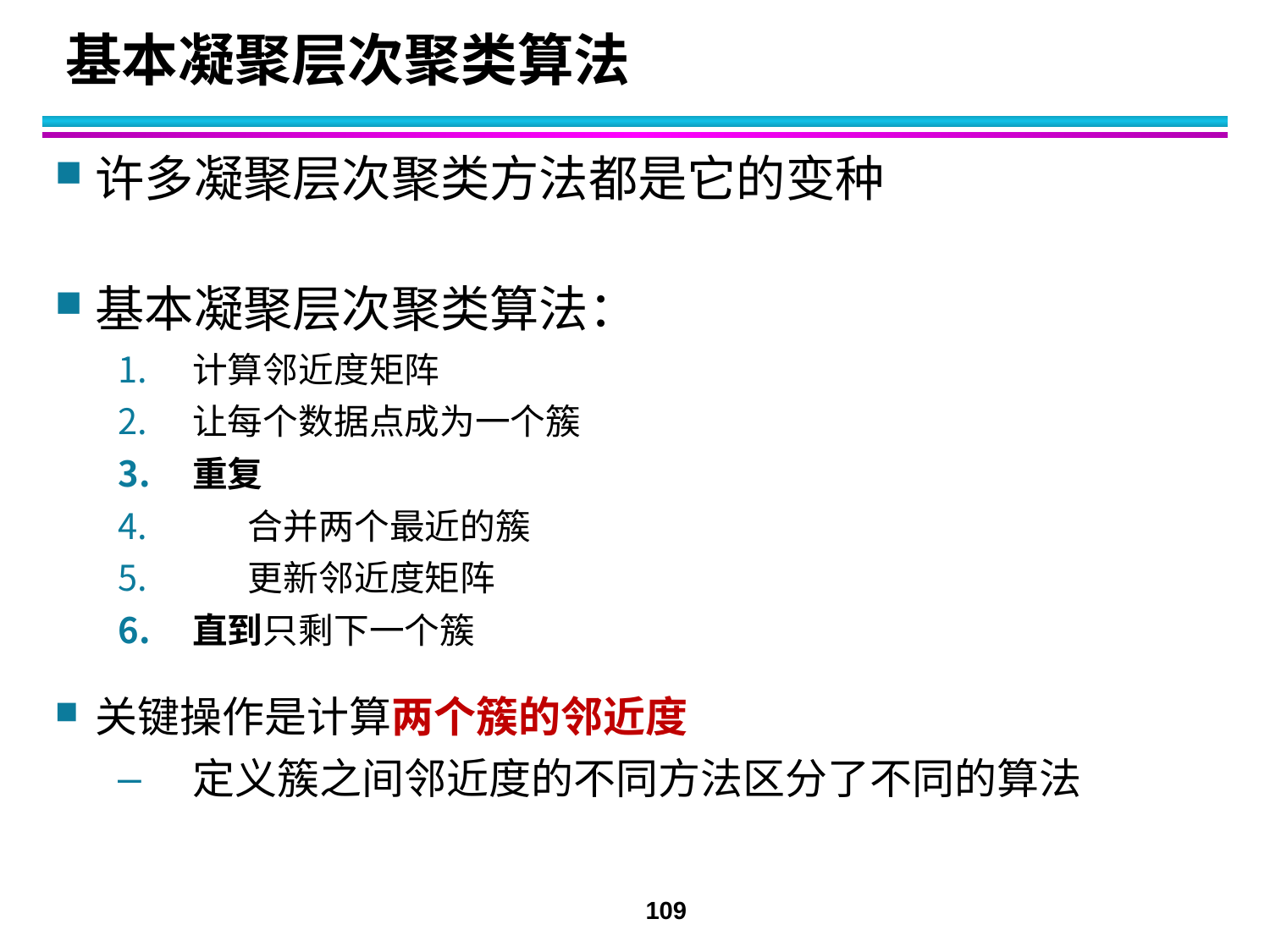

# 基本凝聚层次聚类算法
许多凝聚层次聚类方法都是它的变种

基本凝聚层次聚类算法：
计算邻近度矩阵
让每个数据点成为一个簇
重复
      合并两个最近的簇
      更新邻近度矩阵
直到只剩下一个簇

关键操作是计算两个簇的邻近度
定义簇之间邻近度的不同方法区分了不同的算法